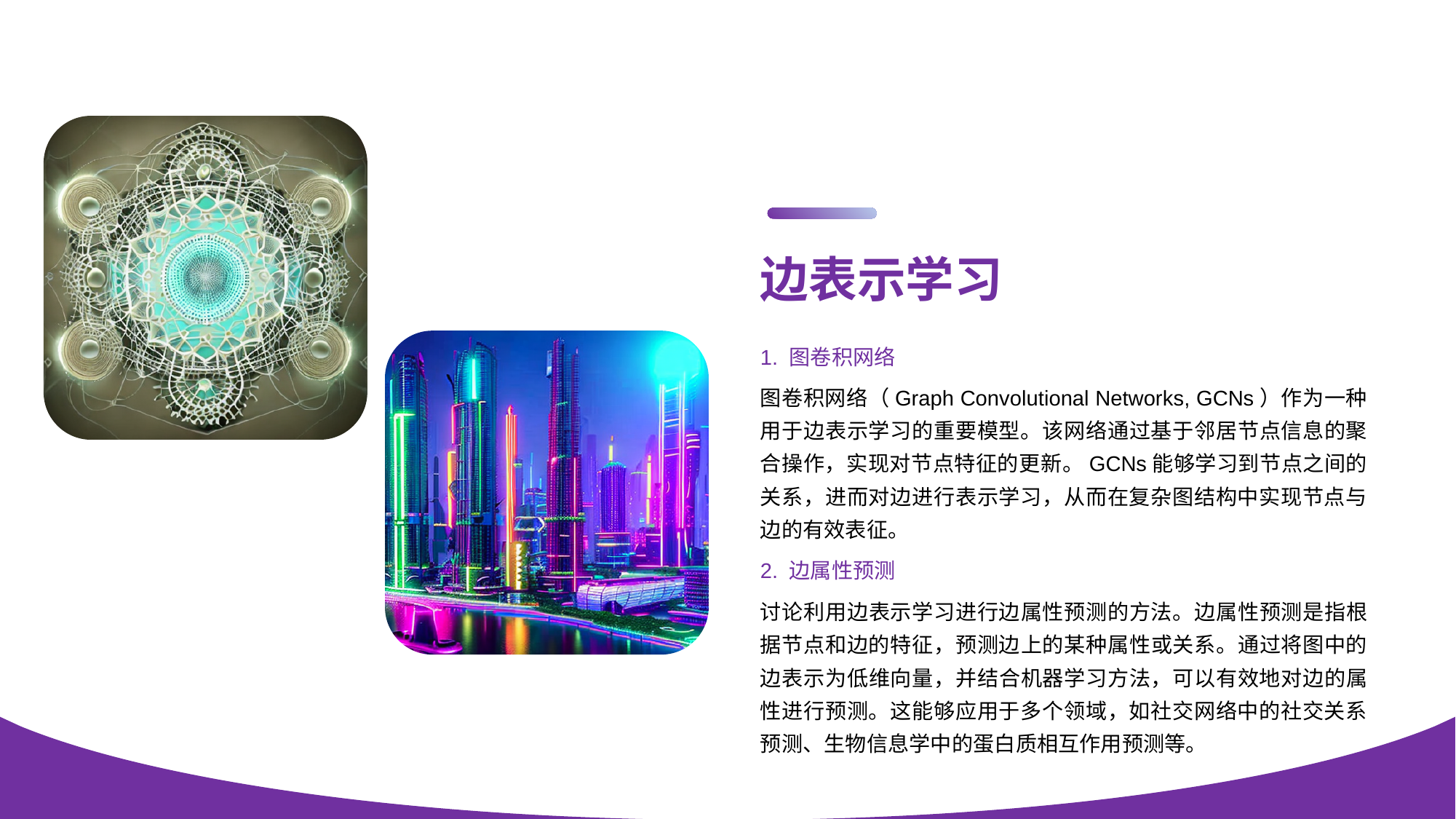

边表示学习

1. 图卷积网络
图卷积网络（Graph Convolutional Networks, GCNs）作为一种用于边表示学习的重要模型。该网络通过基于邻居节点信息的聚合操作，实现对节点特征的更新。GCNs能够学习到节点之间的关系，进而对边进行表示学习，从而在复杂图结构中实现节点与边的有效表征。
2. 边属性预测
讨论利用边表示学习进行边属性预测的方法。边属性预测是指根据节点和边的特征，预测边上的某种属性或关系。通过将图中的边表示为低维向量，并结合机器学习方法，可以有效地对边的属性进行预测。这能够应用于多个领域，如社交网络中的社交关系预测、生物信息学中的蛋白质相互作用预测等。